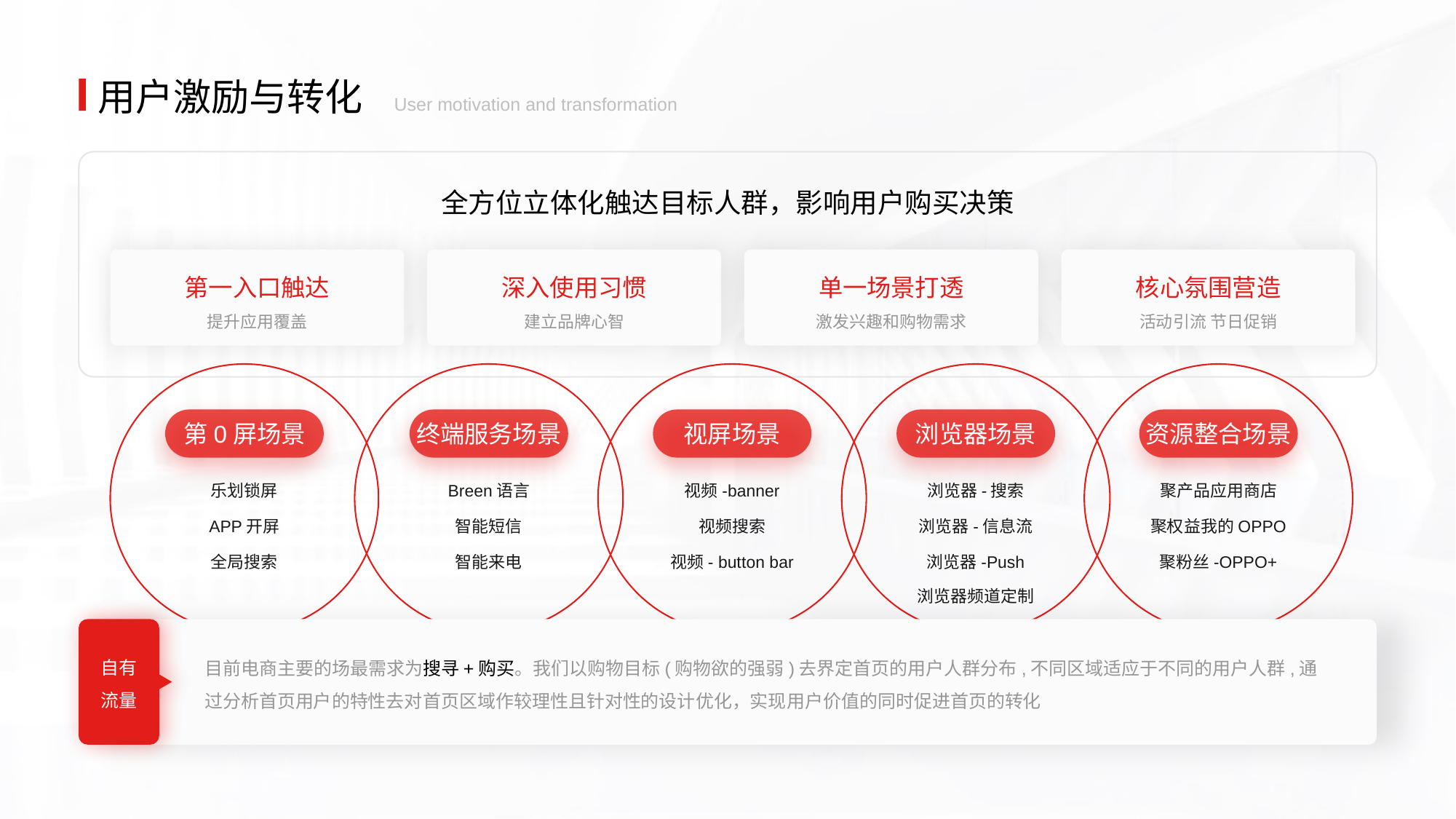

用户激励与转化

User motivation and transformation

全方位立体化触达目标人群，影响用户购买决策

第一入口触达
深入使用习惯
单一场景打透
核心氛围营造
提升应用覆盖
建立品牌心智
激发兴趣和购物需求
活动引流 节日促销

第0屏场景
终端服务场景
视屏场景
浏览器场景
资源整合场景
乐划锁屏
Breen语言
视频-banner
浏览器-搜索
聚产品应用商店
APP开屏
智能短信
视频搜索
浏览器-信息流
聚权益我的OPPO
全局搜索
智能来电
视频- button bar
浏览器-Push
聚粉丝-OPPO+
浏览器频道定制

自有
流量
目前电商主要的场最需求为搜寻+购买。我们以购物目标(购物欲的强弱)去界定首页的用户人群分布,不同区域适应于不同的用户人群,通过分析首页用户的特性去对首页区域作较理性且针对性的设计优化，实现用户价值的同时促进首页的转化